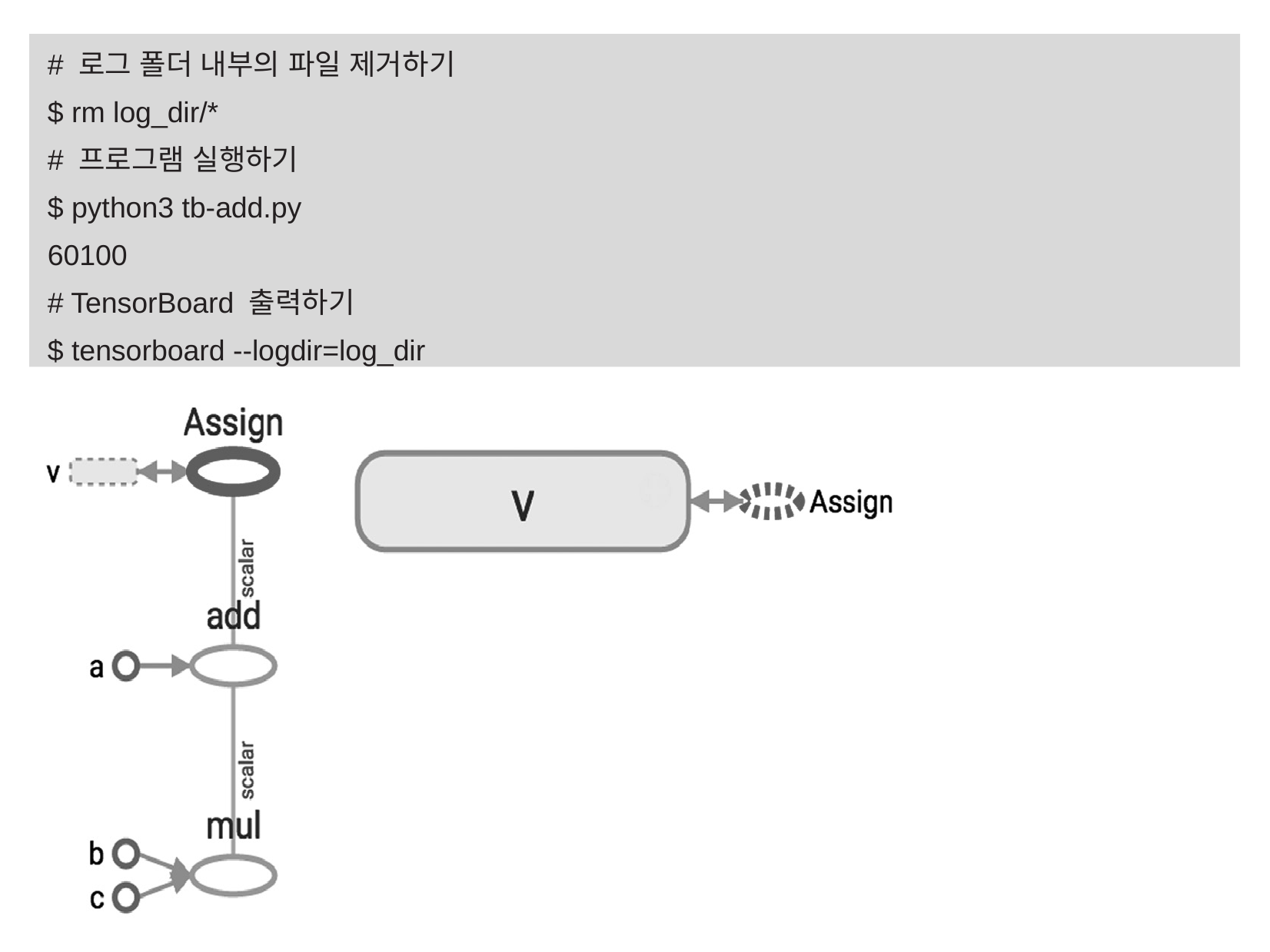

# 로그 폴더 내부의 파일 제거하기
$ rm log_dir/*
# 프로그램 실행하기
$ python3 tb-add.py
60100
# TensorBoard 출력하기
$ tensorboard --logdir=log_dir